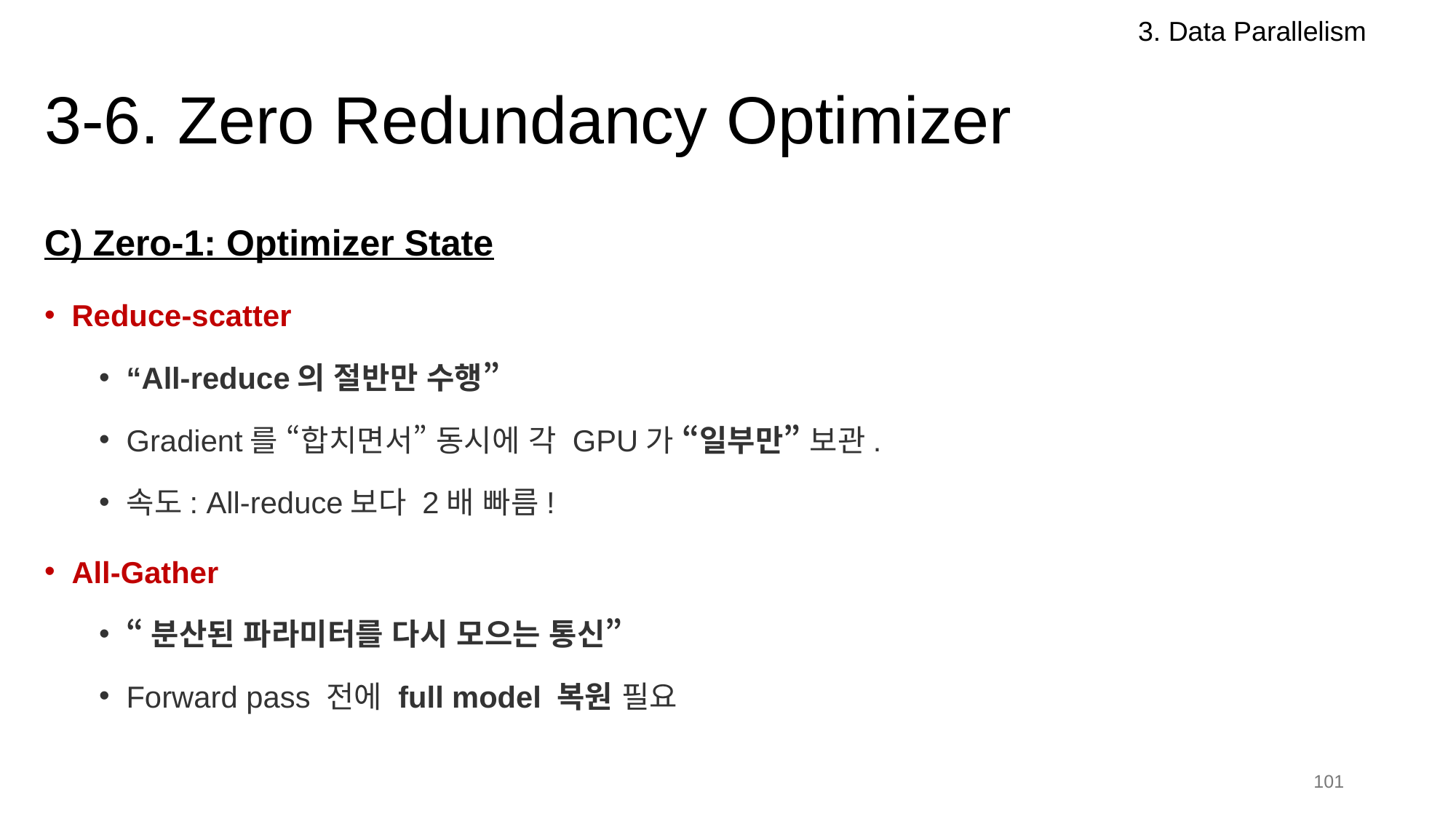

3. Data Parallelism
# 3-6. Zero Redundancy Optimizer
C) Zero-1: Optimizer State
Reduce-scatter
“All-reduce의 절반만 수행”
Gradient를 “합치면서” 동시에 각 GPU가 “일부만” 보관.
속도: All-reduce보다 2배 빠름!
All-Gather
“분산된 파라미터를 다시 모으는 통신”
Forward pass 전에 full model 복원 필요

101